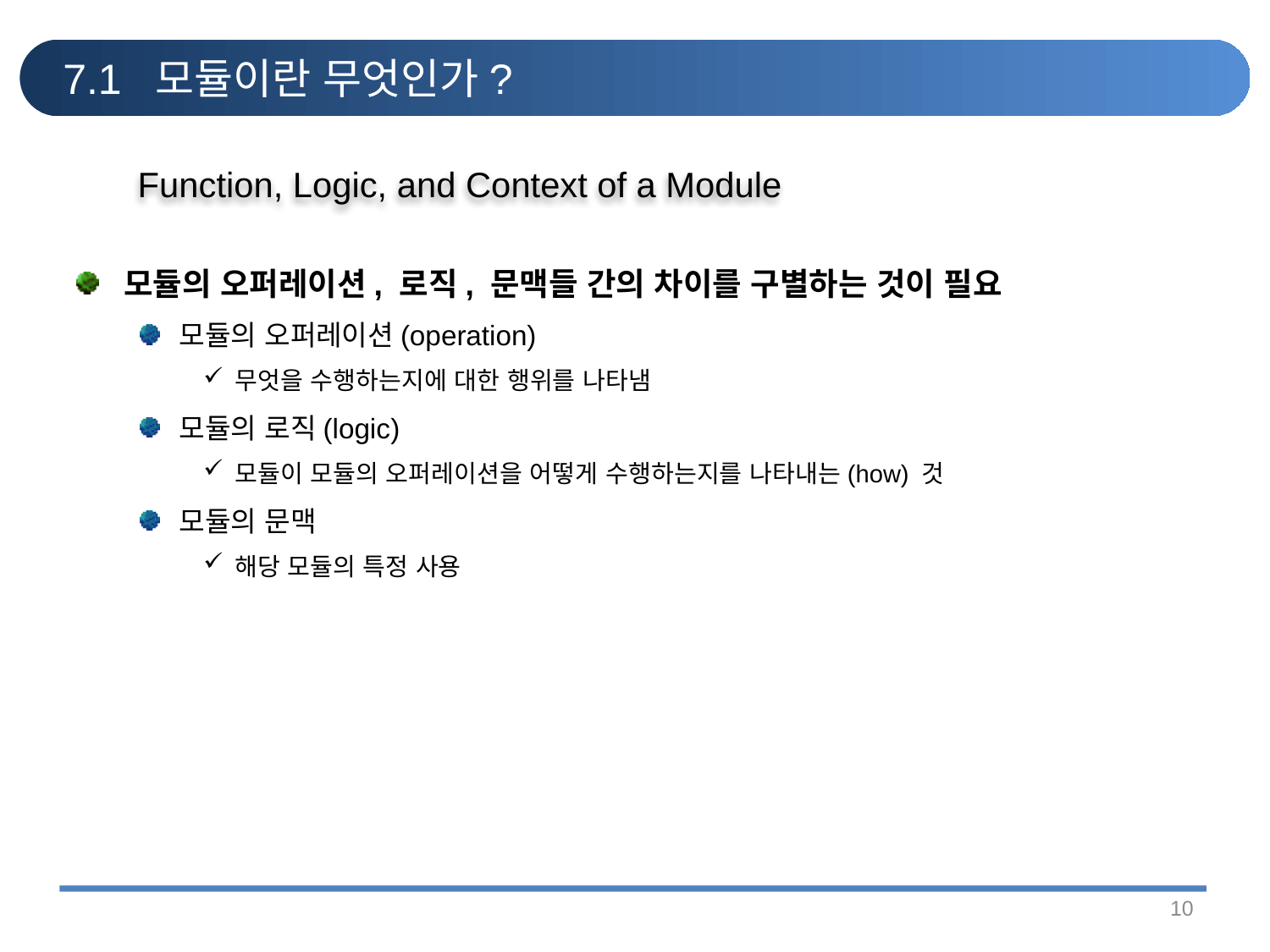

# 7.1  모듈이란 무엇인가?
Function, Logic, and Context of a Module
모듈의 오퍼레이션, 로직, 문맥들 간의 차이를 구별하는 것이 필요
모듈의 오퍼레이션(operation)
무엇을 수행하는지에 대한 행위를 나타냄
모듈의 로직(logic)
모듈이 모듈의 오퍼레이션을 어떻게 수행하는지를 나타내는(how) 것
모듈의 문맥
해당 모듈의 특정 사용
10